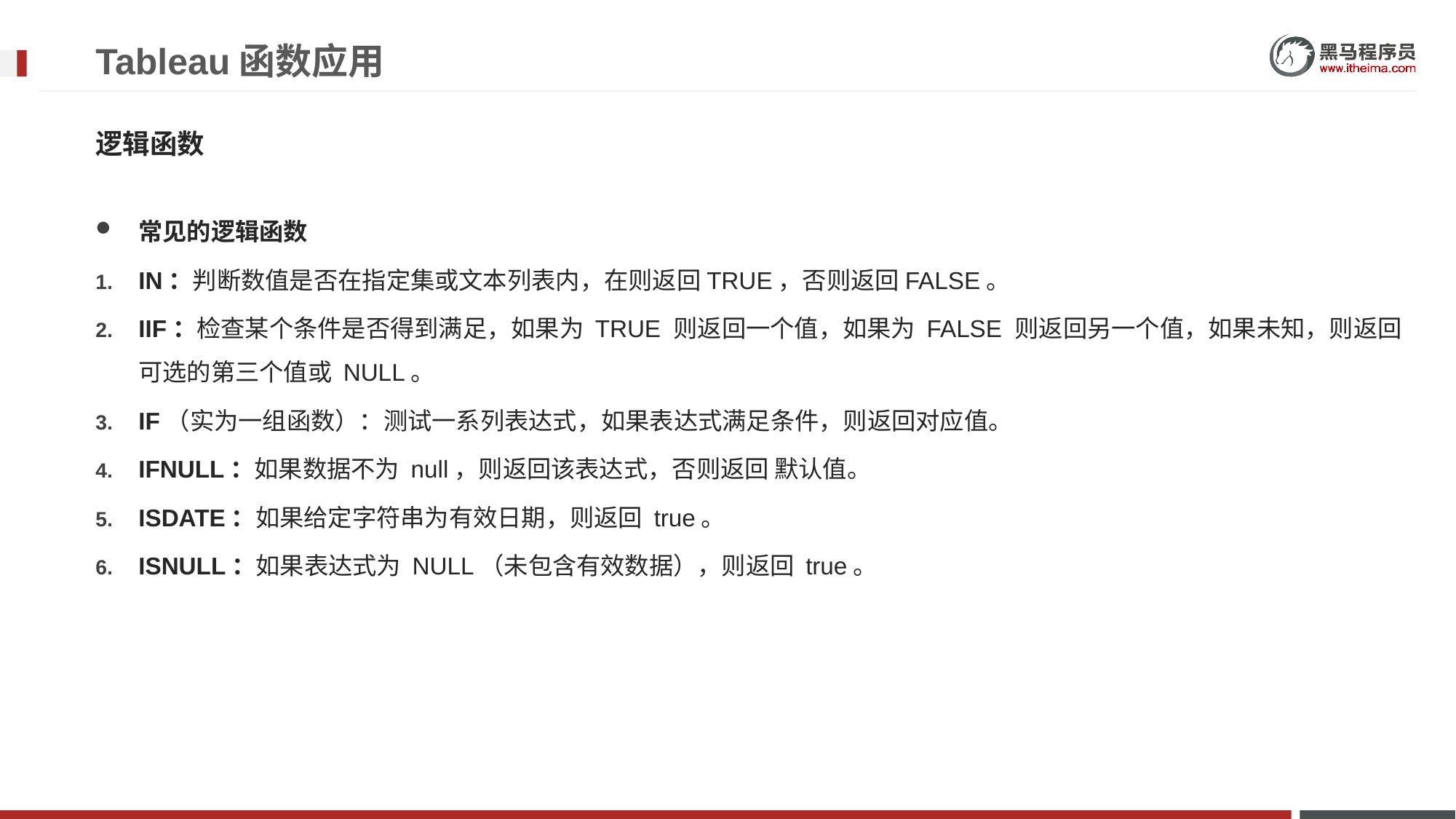

# Tableau函数应用
逻辑函数
常见的逻辑函数
IN：判断数值是否在指定集或文本列表内，在则返回TRUE，否则返回FALSE。
IIF：检查某个条件是否得到满足，如果为 TRUE 则返回一个值，如果为 FALSE 则返回另一个值，如果未知，则返回可选的第三个值或 NULL。
IF（实为一组函数）：测试一系列表达式，如果表达式满足条件，则返回对应值。
IFNULL：如果数据不为 null，则返回该表达式，否则返回 默认值。
ISDATE：如果给定字符串为有效日期，则返回 true。
ISNULL：如果表达式为 NULL（未包含有效数据），则返回 true。